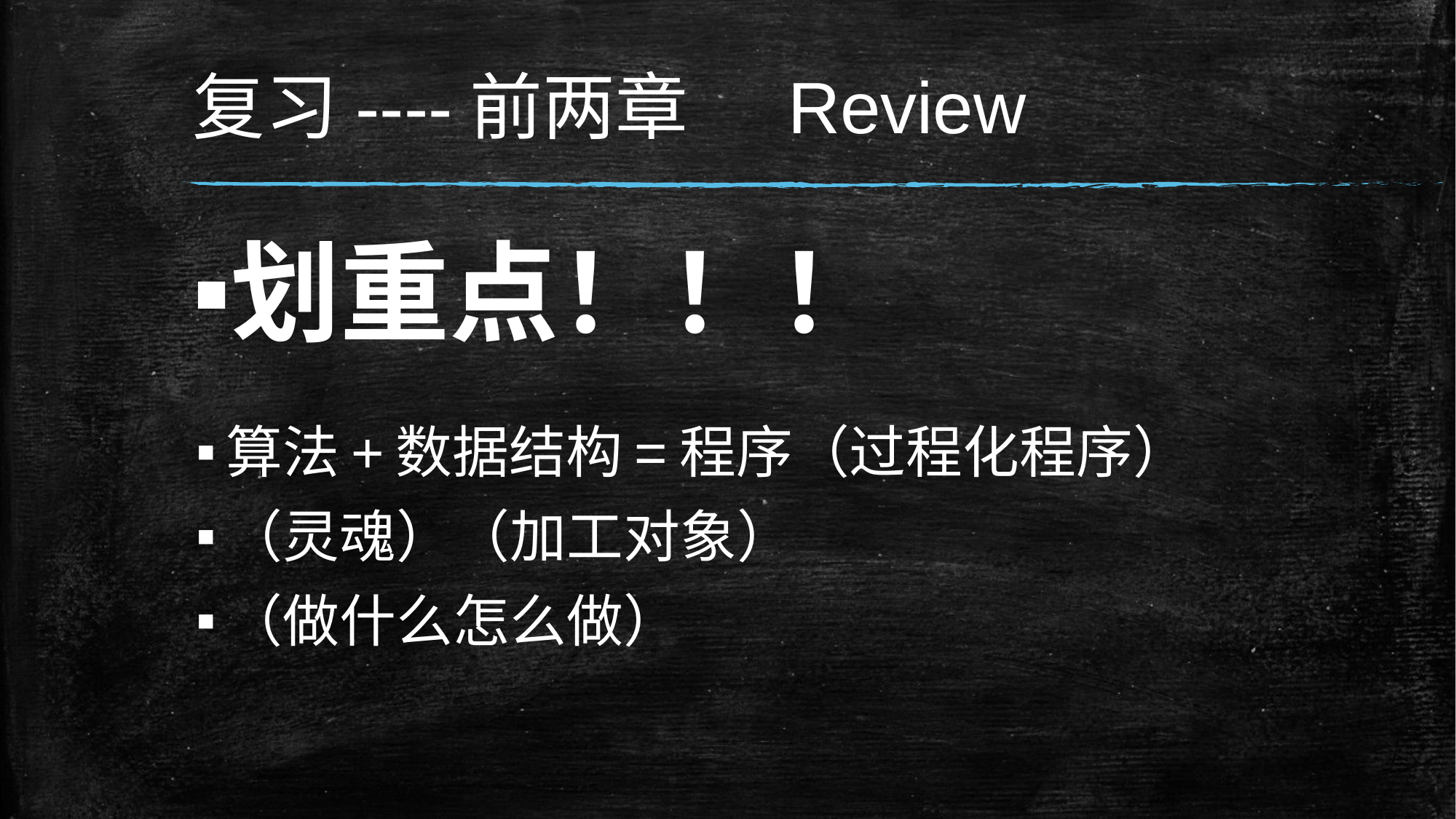

# 复习----前两章     Review
划重点！！！
算法+数据结构=程序（过程化程序）
（灵魂）（加工对象）
（做什么怎么做）